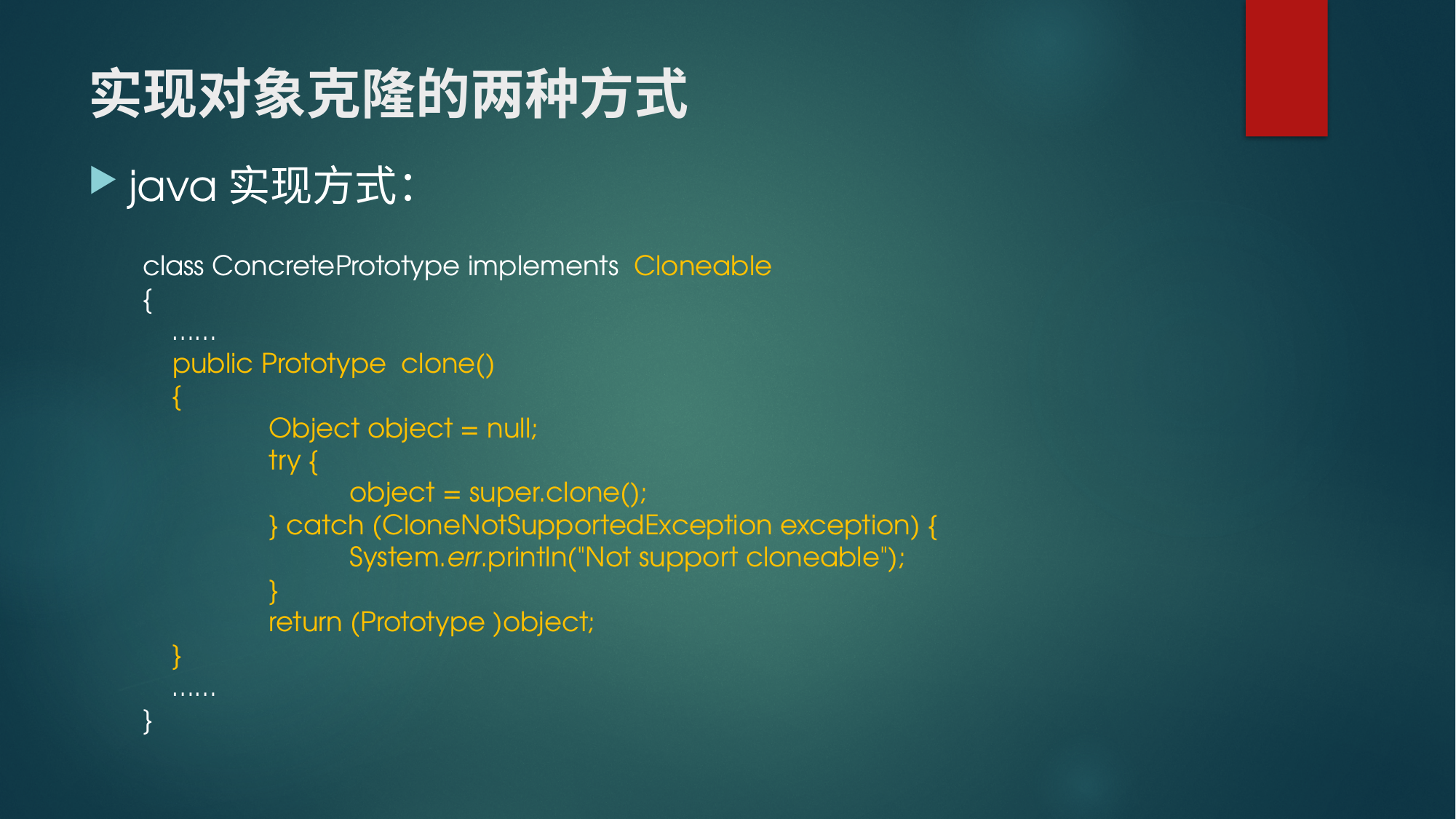

# 实现对象克隆的两种方式
java实现方式：
class ConcretePrototype implements  Cloneable
{
    ……
    public Prototype  clone()
    {
        　　Object object = null;
        　　try {
        　　　　　object = super.clone();
        　　} catch (CloneNotSupportedException exception) {
        　　　　　System.err.println("Not support cloneable");
        　　}
        　　return (Prototype )object;
    }
    ……
}